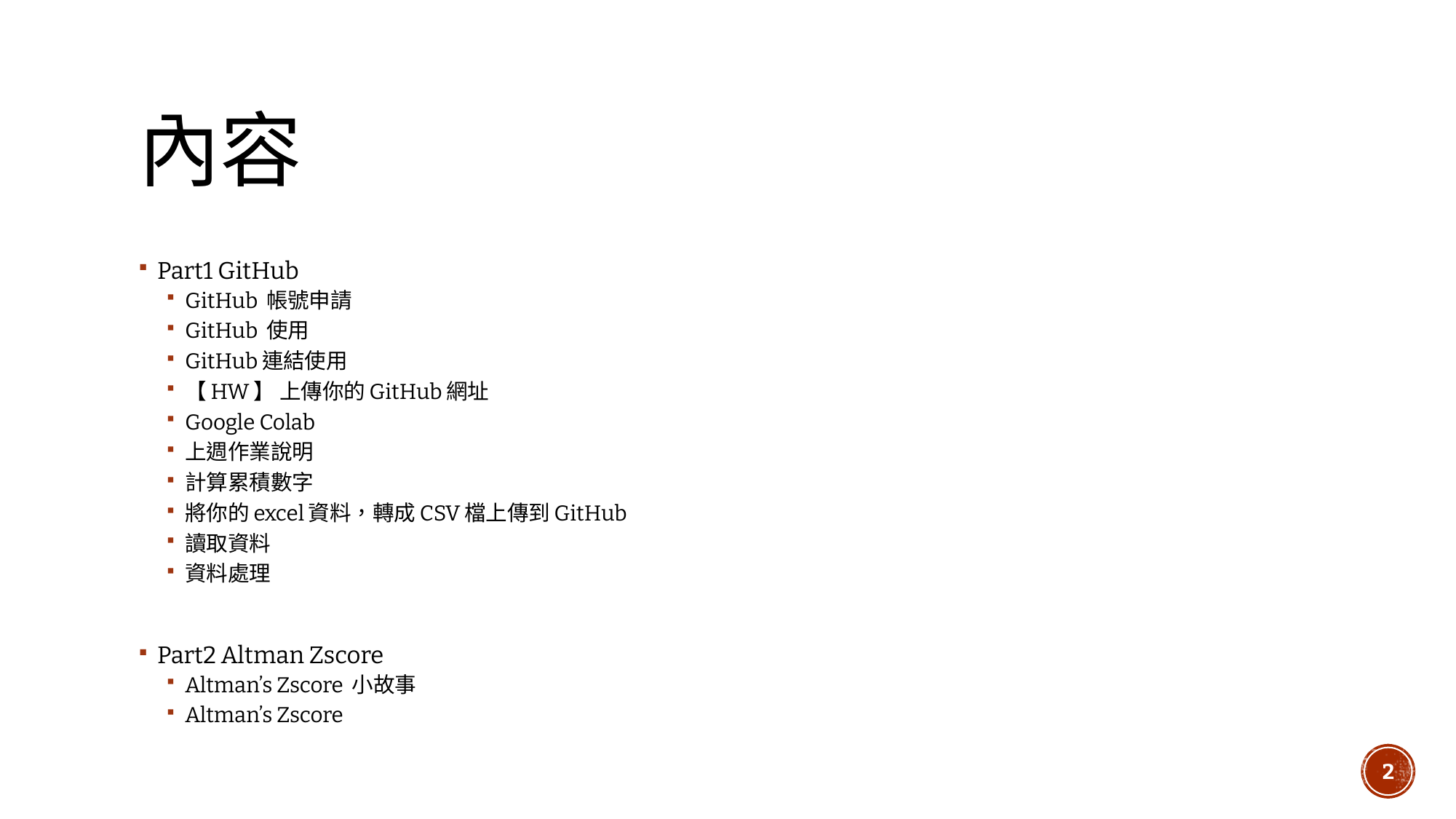

# 內容
Part1 GitHub
GitHub 帳號申請
GitHub 使用
GitHub連結使用
【HW】 上傳你的GitHub網址
Google Colab
上週作業說明
計算累積數字
將你的excel資料，轉成CSV檔上傳到GitHub
讀取資料
資料處理

Part2 Altman Zscore
Altman’s Zscore 小故事
Altman’s Zscore

2